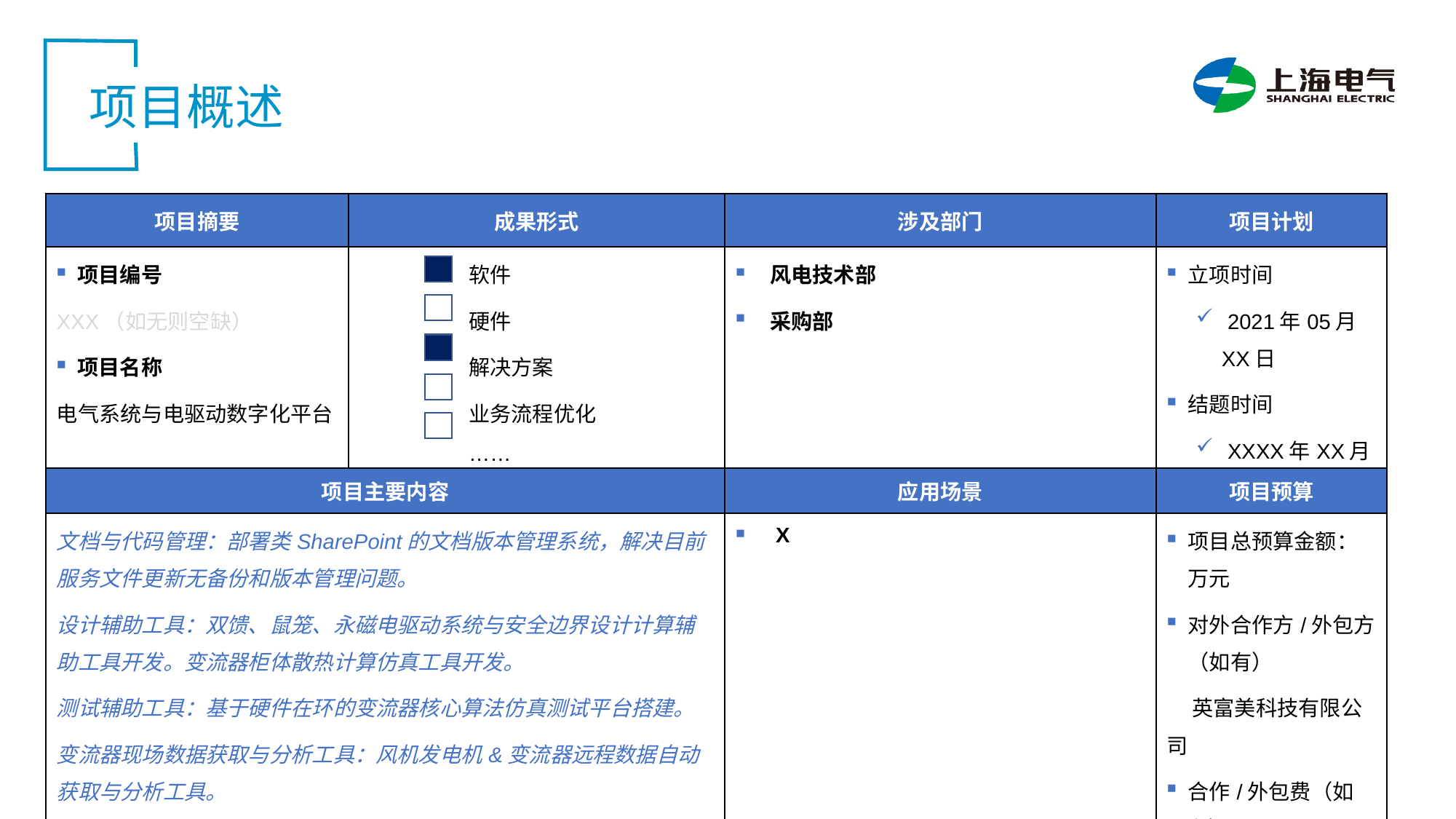

01

  项目概述
| 项目摘要 | 成果形式 | 涉及部门 | 项目计划 |
| --- | --- | --- | --- |
| 项目编号 XXX（如无则空缺） 项目名称 电气系统与电驱动数字化平台 | 软件 硬件 解决方案 业务流程优化 …… | 风电技术部 采购部 | 立项时间 2021年05月XX日 结题时间 XXXX年XX月XX日 |
| 项目主要内容 |  | 应用场景 | 项目预算 |
| 文档与代码管理：部署类SharePoint的文档版本管理系统，解决目前服务文件更新无备份和版本管理问题。 设计辅助工具：双馈、鼠笼、永磁电驱动系统与安全边界设计计算辅助工具开发。变流器柜体散热计算仿真工具开发。 测试辅助工具：基于硬件在环的变流器核心算法仿真测试平台搭建。 变流器现场数据获取与分析工具：风机发电机&变流器远程数据自动获取与分析工具。 |  | X | 项目总预算金额：万元 对外合作方/外包方（如有） 英富美科技有限公司 合作/外包费（如有） 3万元 |